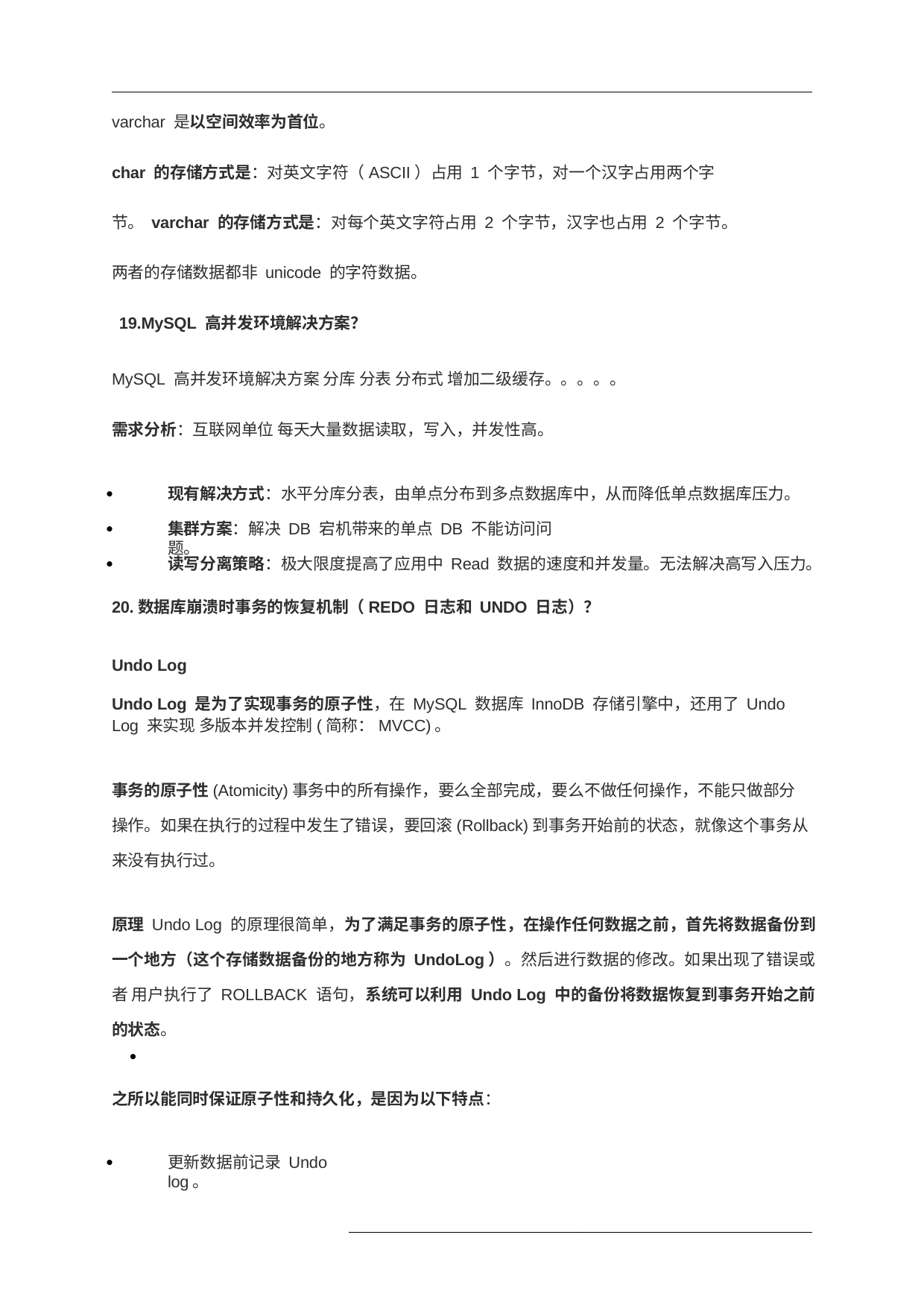

varchar 是以空间效率为首位。
char 的存储方式是：对英文字符（ASCII）占用 1 个字节，对一个汉字占用两个字节。 varchar 的存储方式是：对每个英文字符占用 2 个字节，汉字也占用 2 个字节。
两者的存储数据都非 unicode 的字符数据。 19.MySQL 高并发环境解决方案？
MySQL 高并发环境解决方案 分库 分表 分布式 增加二级缓存。。。。。 需求分析：互联网单位 每天大量数据读取，写入，并发性高。
现有解决方式：水平分库分表，由单点分布到多点数据库中，从而降低单点数据库压力。
•
集群方案：解决 DB 宕机带来的单点 DB 不能访问问题。
•
•
读写分离策略：极大限度提高了应用中 Read 数据的速度和并发量。无法解决高写入压力。
20.数据库崩溃时事务的恢复机制（REDO 日志和 UNDO 日志）？

Undo Log

Undo Log 是为了实现事务的原子性，在 MySQL 数据库 InnoDB 存储引擎中，还用了 Undo Log 来实现 多版本并发控制(简称：MVCC)。

事务的原子性(Atomicity)事务中的所有操作，要么全部完成，要么不做任何操作，不能只做部分 操作。如果在执行的过程中发生了错误，要回滚(Rollback)到事务开始前的状态，就像这个事务从 来没有执行过。

原理 Undo Log 的原理很简单，为了满足事务的原子性，在操作任何数据之前，首先将数据备份到 一个地方（这个存储数据备份的地方称为 UndoLog）。然后进行数据的修改。如果出现了错误或者 用户执行了 ROLLBACK 语句，系统可以利用 Undo Log 中的备份将数据恢复到事务开始之前的状态。
•

之所以能同时保证原子性和持久化，是因为以下特点：
更新数据前记录 Undo log。
•